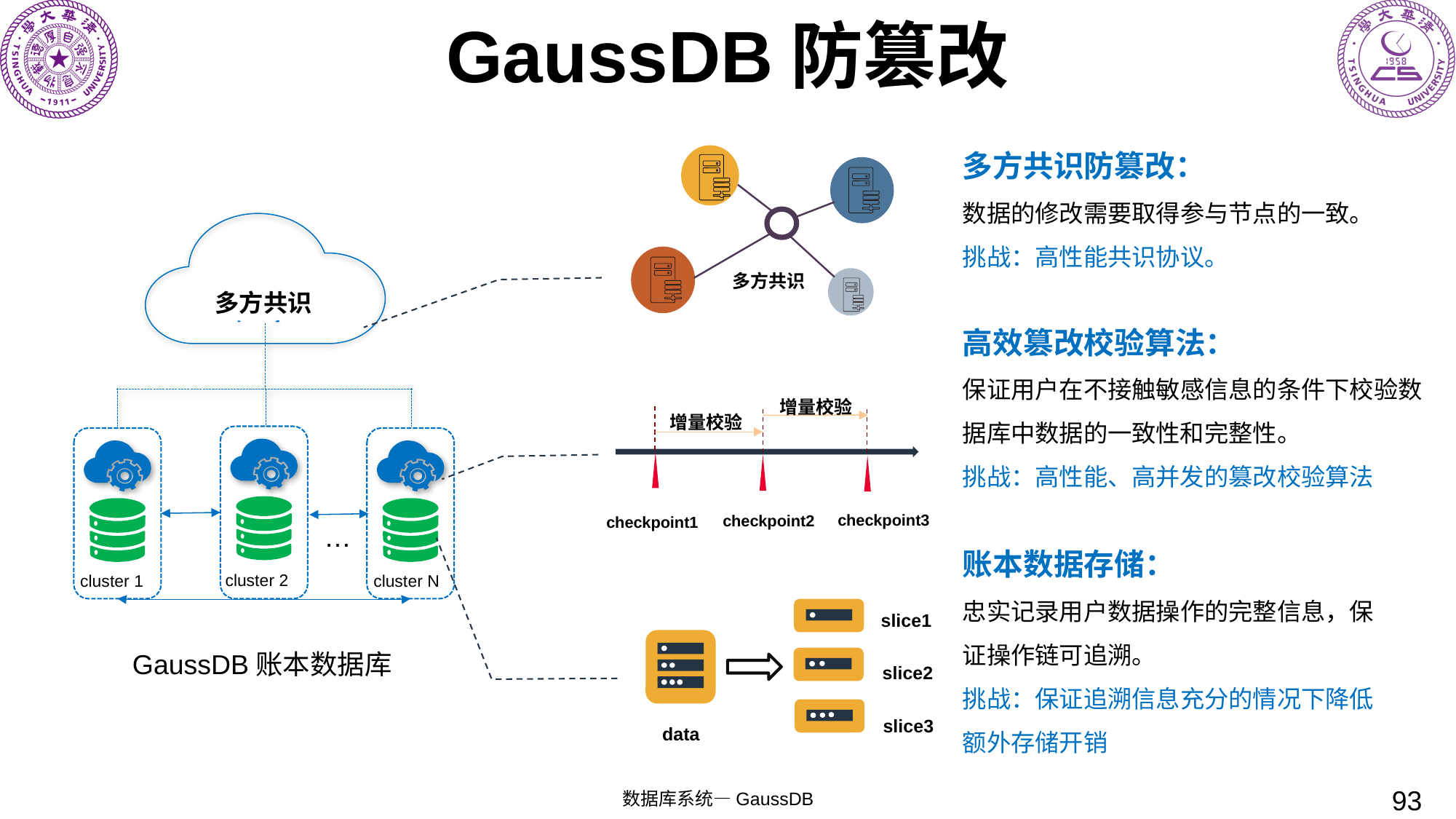

# GaussDB防篡改
多方共识防篡改：
数据的修改需要取得参与节点的一致。
挑战：高性能共识协议。

多方共识

多方共识
…
cluster 2
cluster 1
cluster N
高效篡改校验算法：
保证用户在不接触敏感信息的条件下校验数据库中数据的一致性和完整性。
挑战：高性能、高并发的篡改校验算法

增量校验
增量校验

checkpoint3
checkpoint2
checkpoint1

账本数据存储：
忠实记录用户数据操作的完整信息，保证操作链可追溯。
挑战：保证追溯信息充分的情况下降低额外存储开销

slice1

slice2

slice3
data

GaussDB账本数据库
93
数据库系统—GaussDB